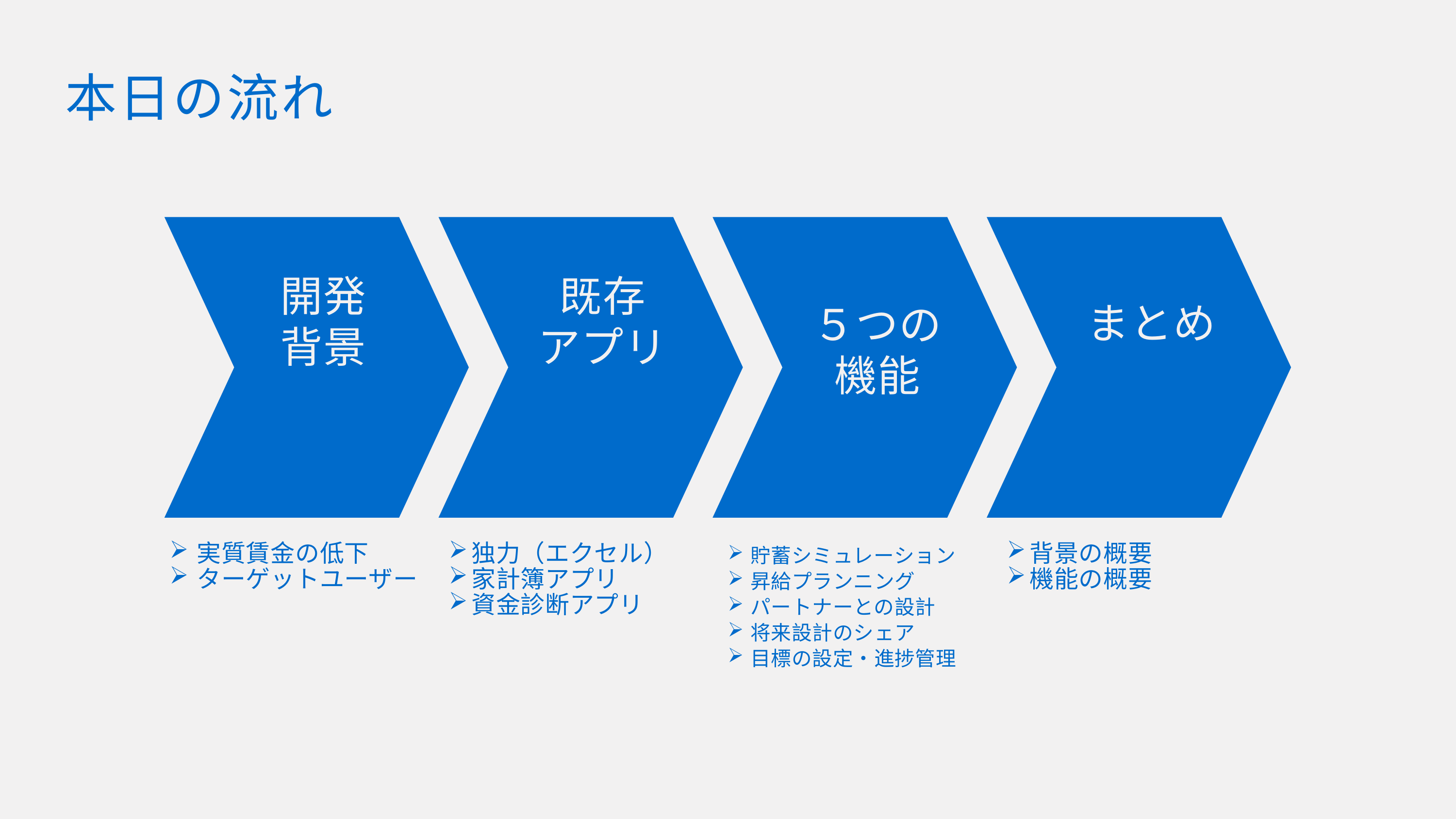

本日の流れ

開発
背景
既存
アプリ
まとめ
５つの
機能
実質賃金の低下
ターゲットユーザー
独力（エクセル）
家計簿アプリ
資金診断アプリ
貯蓄シミュレーション
昇給プランニング
パートナーとの設計
将来設計のシェア
目標の設定・進捗管理
背景の概要
機能の概要